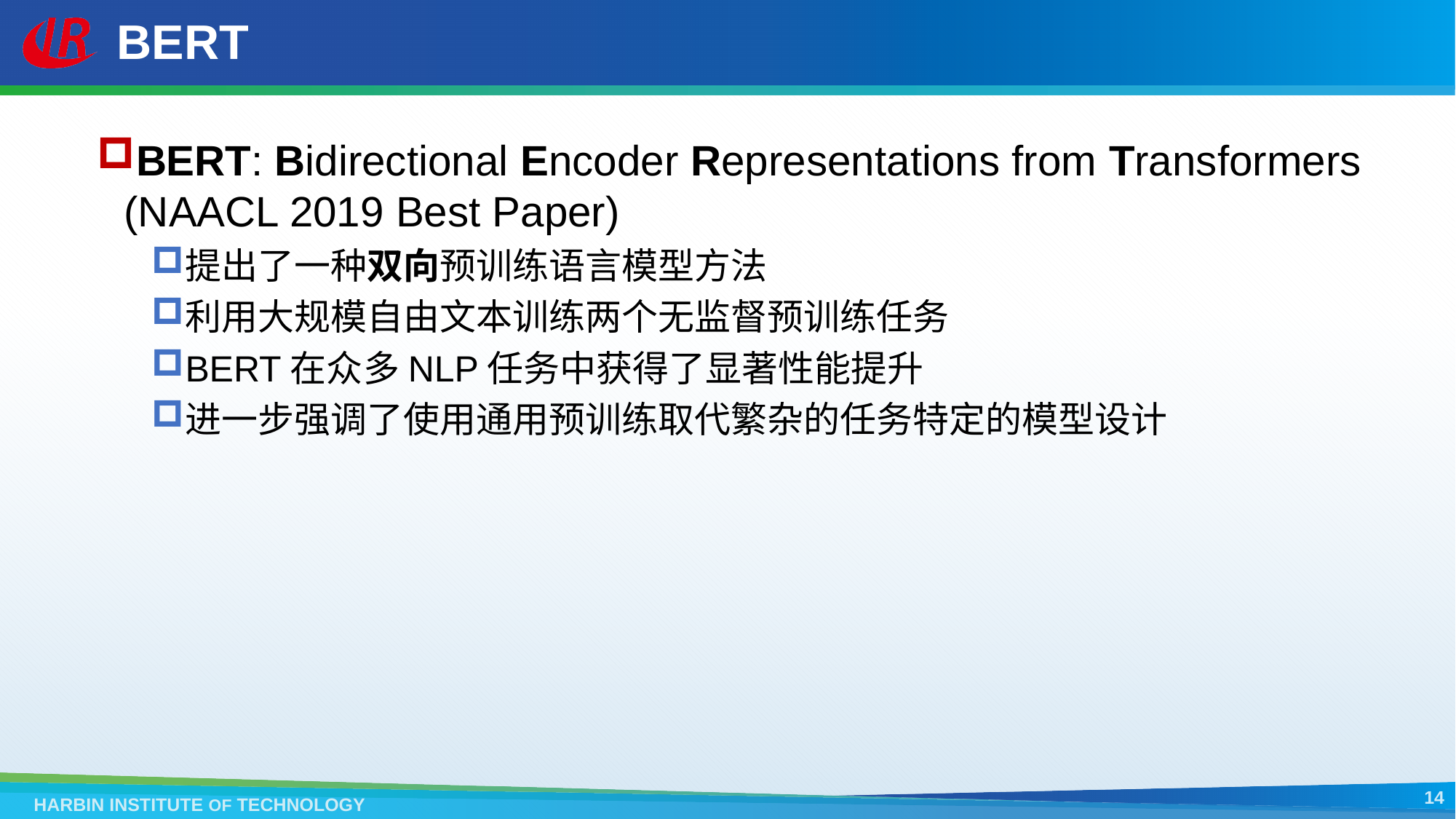

# BERT
BERT: Bidirectional Encoder Representations from Transformers (NAACL 2019 Best Paper)
提出了一种双向预训练语言模型方法
利用大规模自由文本训练两个无监督预训练任务
BERT在众多NLP任务中获得了显著性能提升
进一步强调了使用通用预训练取代繁杂的任务特定的模型设计
14
HARBIN INSTITUTE OF TECHNOLOGY